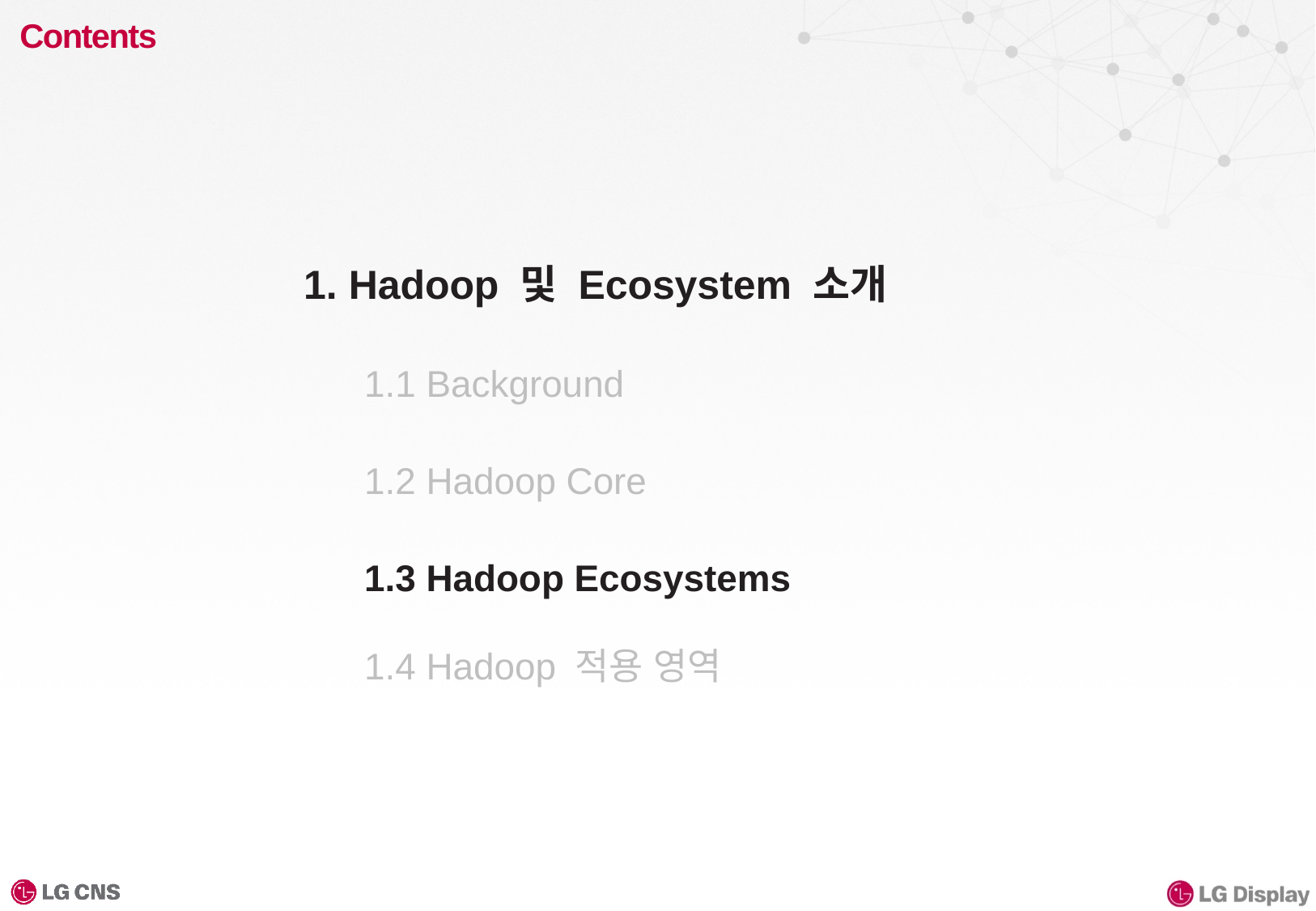

# Contents
1. Hadoop 및 Ecosystem 소개
1.1 Background
1.2 Hadoop Core
1.3 Hadoop Ecosystems
1.4 Hadoop 적용 영역